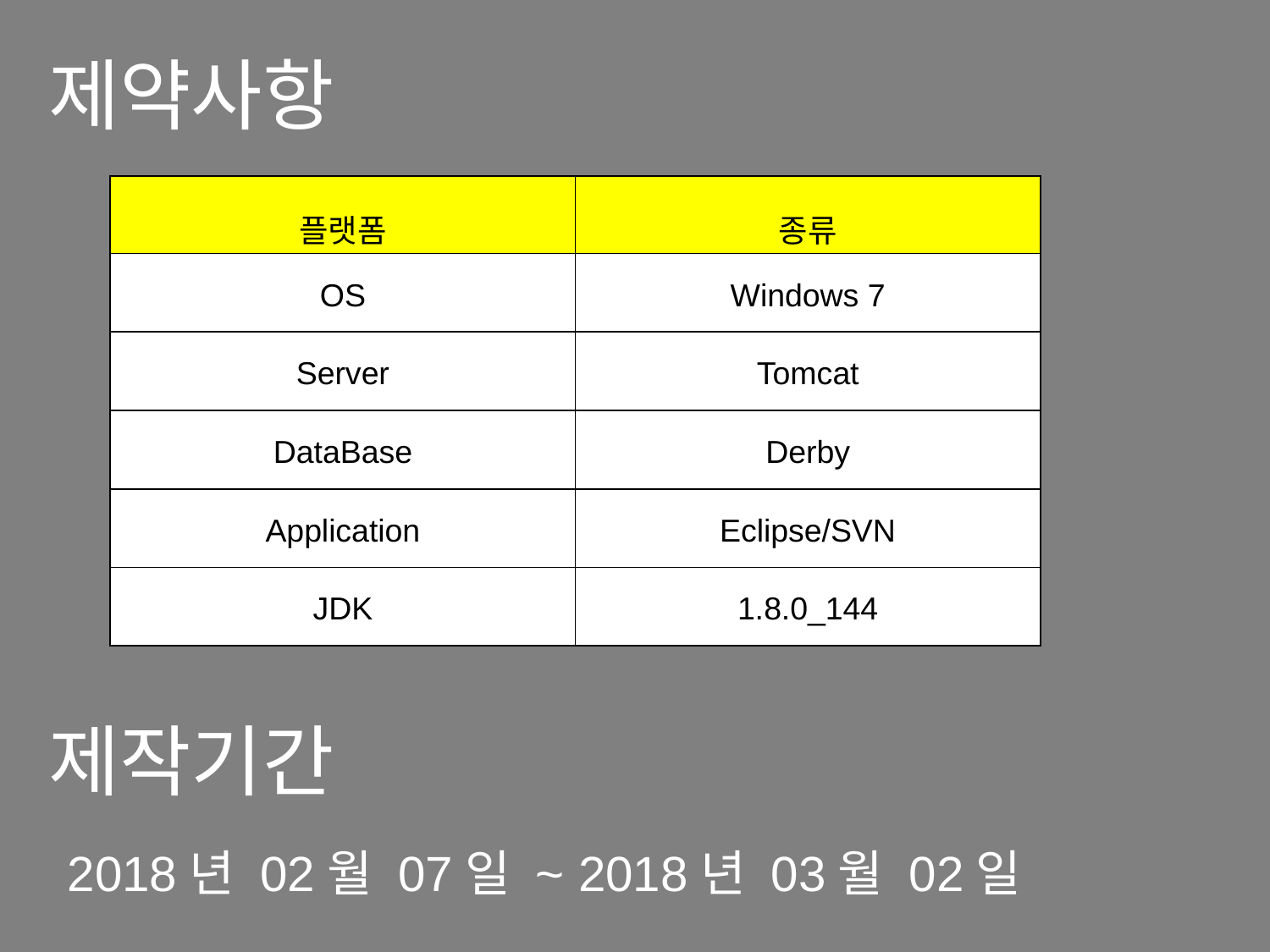

제약사항
| 플랫폼 | 종류 |
| --- | --- |
| OS | Windows 7 |
| Server | Tomcat |
| DataBase | Derby |
| Application | Eclipse/SVN |
| JDK | 1.8.0\_144 |

#

제작기간
2018년 02월 07일 ~ 2018년 03월 02일